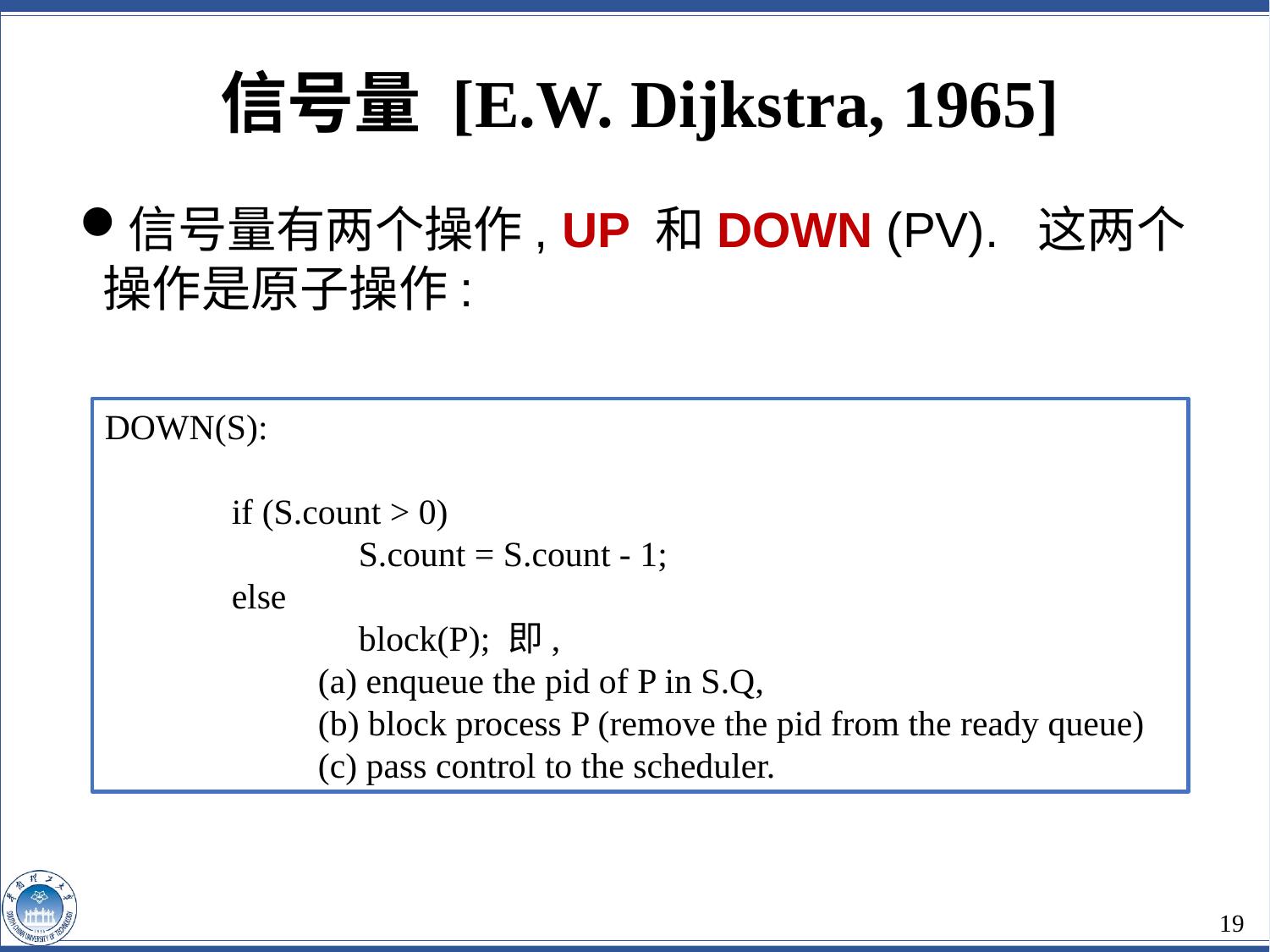

信号量 [E.W. Dijkstra, 1965]
信号量有两个操作, UP 和DOWN (PV).  这两个操作是原子操作:
DOWN(S):

	if (S.count > 0)
		S.count = S.count - 1;
	else
		block(P); 即,
                        (a) enqueue the pid of P in S.Q,
                        (b) block process P (remove the pid from the ready queue)
                        (c) pass control to the scheduler.
19